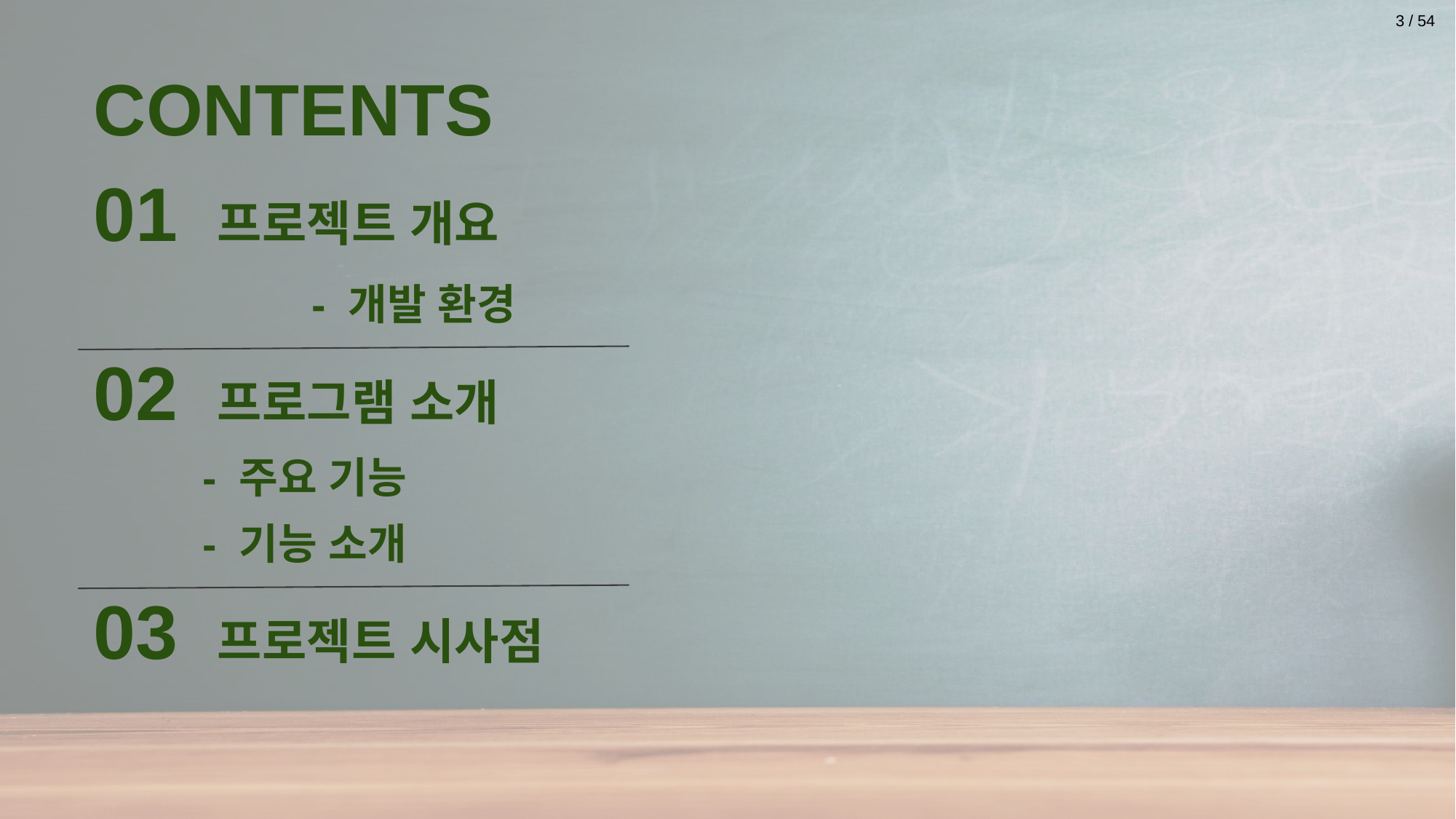

CONTENTS
01 프로젝트 개요
		- 개발 환경
02 프로그램 소개
- 주요 기능
- 기능 소개
03 프로젝트 시사점